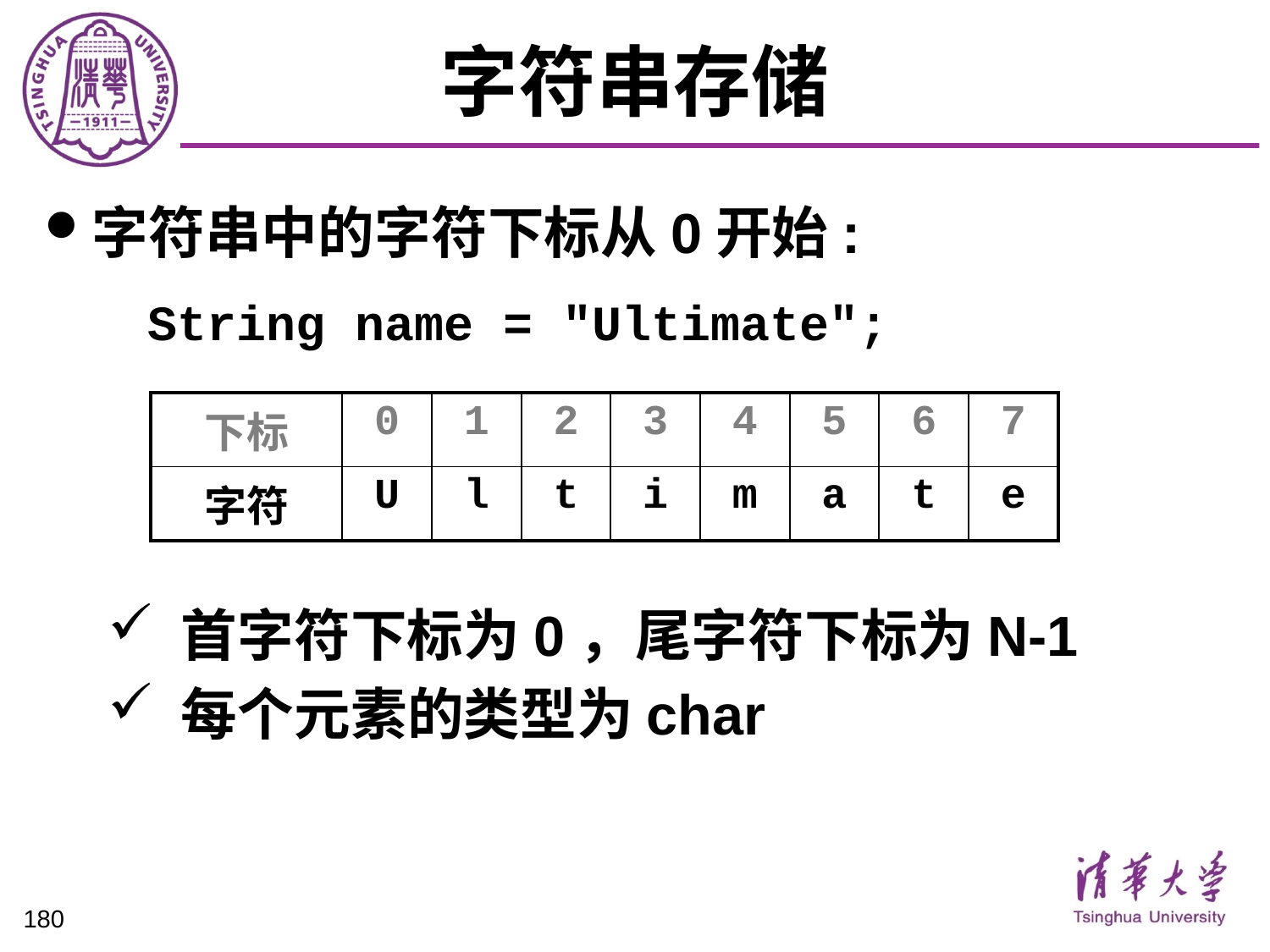

# 字符串存储
字符串中的字符下标从0开始:

	String name = "Ultimate";

 首字符下标为0，尾字符下标为N-1
 每个元素的类型为char
| 下标 | 0 | 1 | 2 | 3 | 4 | 5 | 6 | 7 |
| --- | --- | --- | --- | --- | --- | --- | --- | --- |
| 字符 | U | l | t | i | m | a | t | e |
180